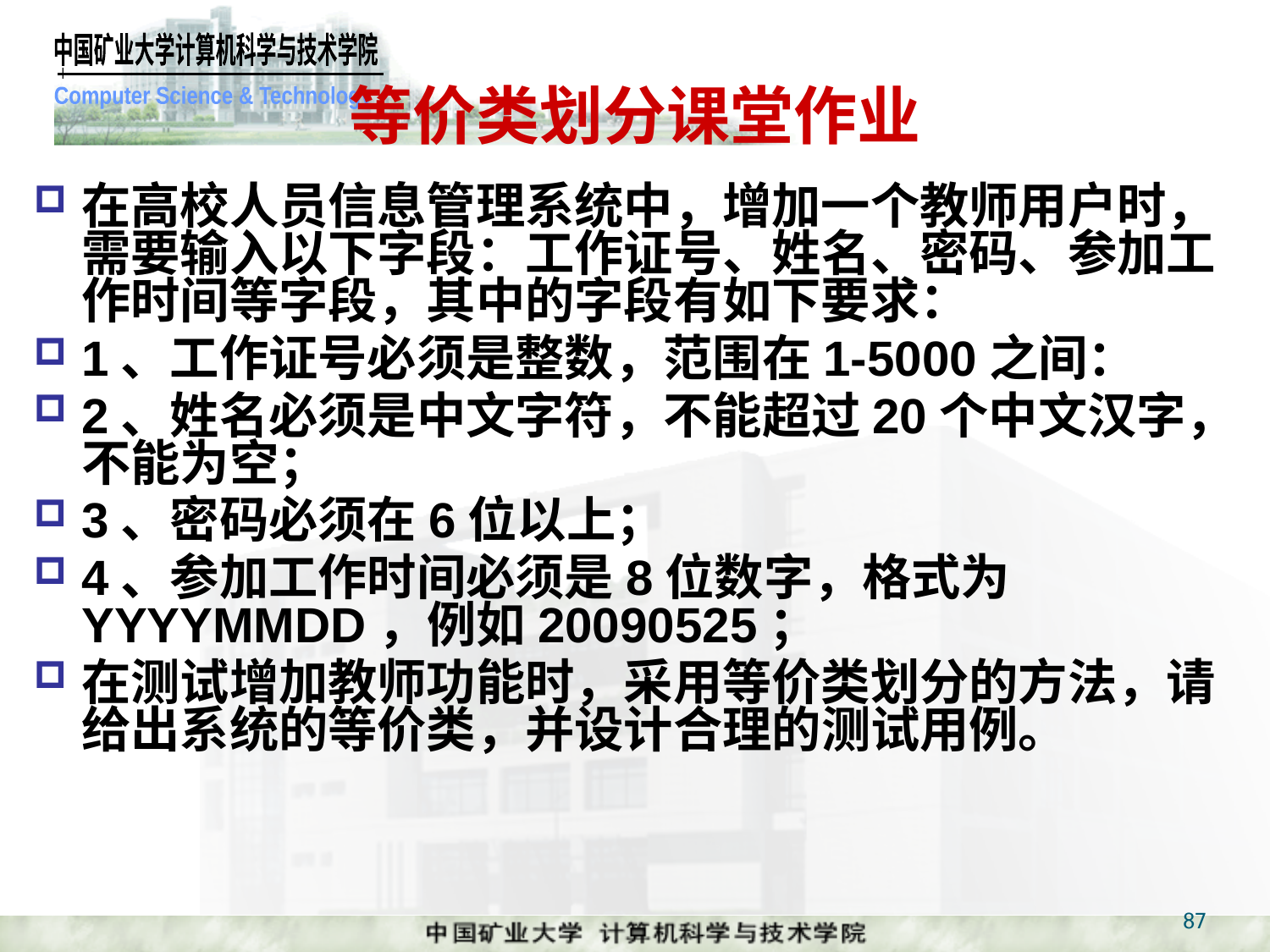

等价类划分课堂作业
在高校人员信息管理系统中，增加一个教师用户时，需要输入以下字段：工作证号、姓名、密码、参加工作时间等字段，其中的字段有如下要求：
1、工作证号必须是整数，范围在1-5000之间：
2、姓名必须是中文字符，不能超过20个中文汉字，不能为空；
3、密码必须在6位以上；
4、参加工作时间必须是8位数字，格式为YYYYMMDD，例如20090525；
在测试增加教师功能时，采用等价类划分的方法，请给出系统的等价类，并设计合理的测试用例。
87